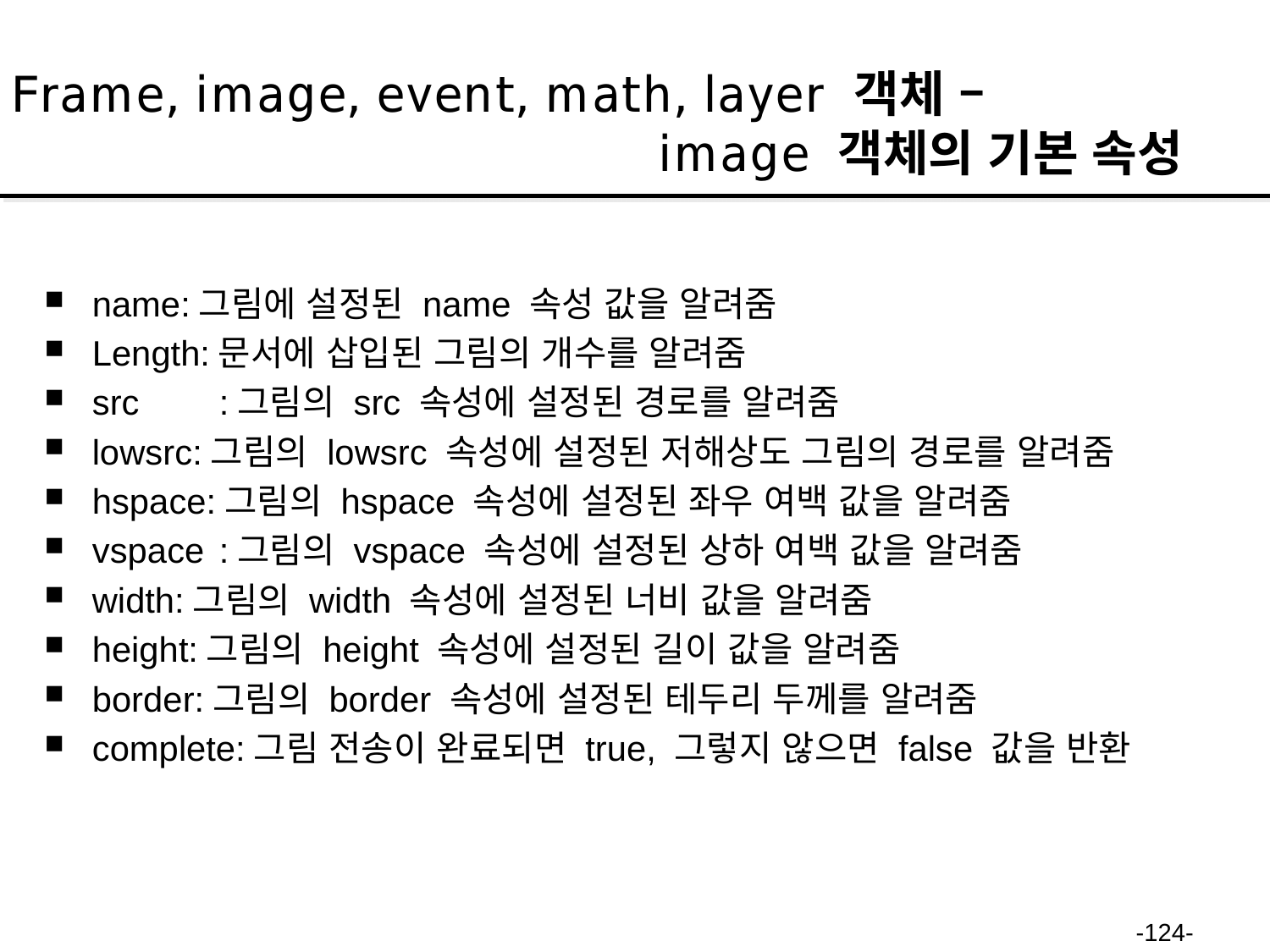

Frame, image, event, math, layer 객체 –
                                             image 객체의 기본 속성
name:그림에 설정된 name 속성 값을 알려줌
Length:문서에 삽입된 그림의 개수를 알려줌
src	:그림의 src 속성에 설정된 경로를 알려줌
lowsrc:그림의 lowsrc 속성에 설정된 저해상도 그림의 경로를 알려줌
hspace:그림의 hspace 속성에 설정된 좌우 여백 값을 알려줌
vspace	:그림의 vspace 속성에 설정된 상하 여백 값을 알려줌
width:그림의 width 속성에 설정된 너비 값을 알려줌
height:그림의 height 속성에 설정된 길이 값을 알려줌
border:그림의 border 속성에 설정된 테두리 두께를 알려줌
complete:그림 전송이 완료되면 true, 그렇지 않으면 false 값을 반환
-124-